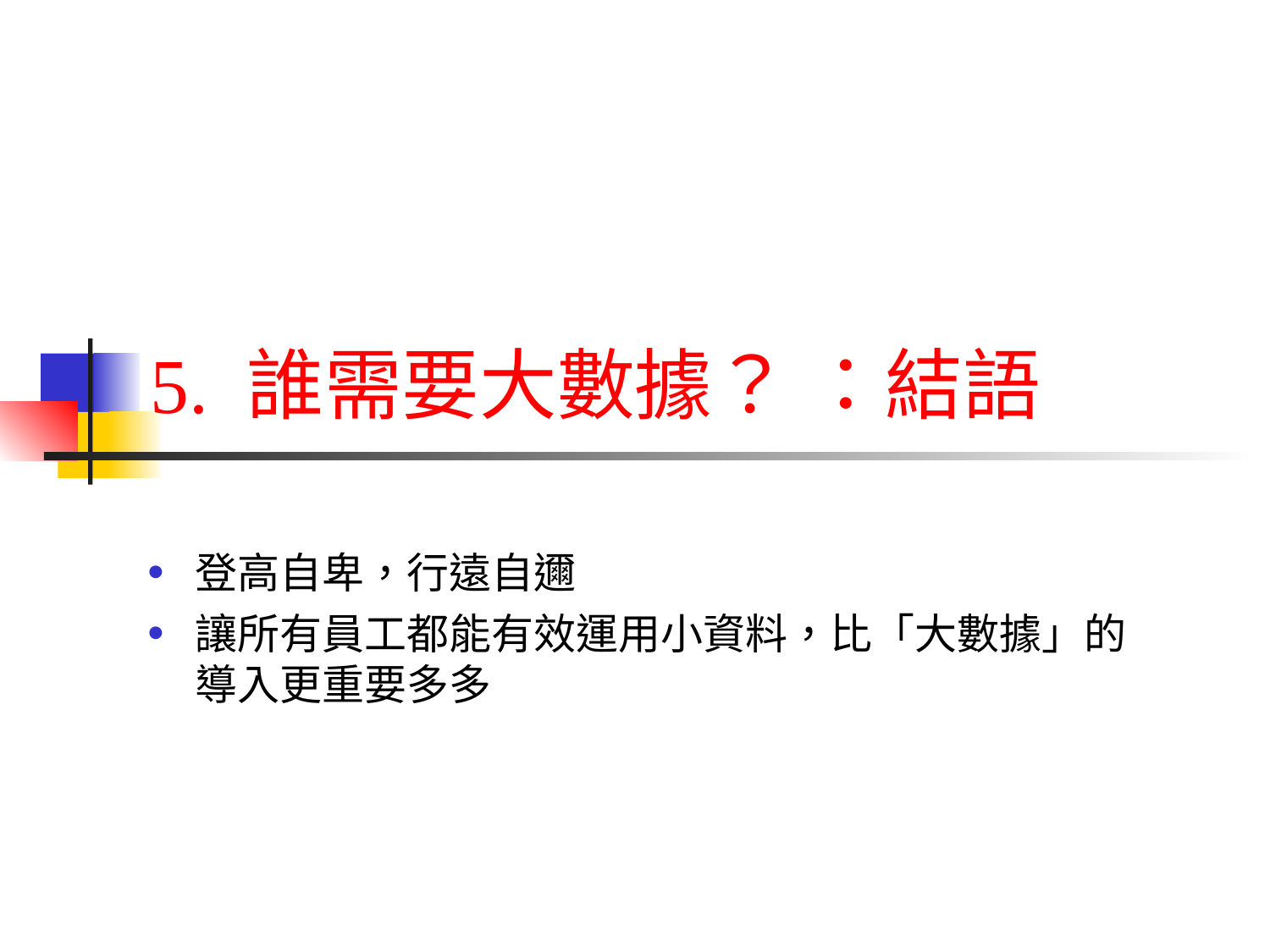

# 5. 誰需要大數據？ ：結語
登高自卑，行遠自邇
讓所有員工都能有效運用小資料，比「大數據」的導入更重要多多